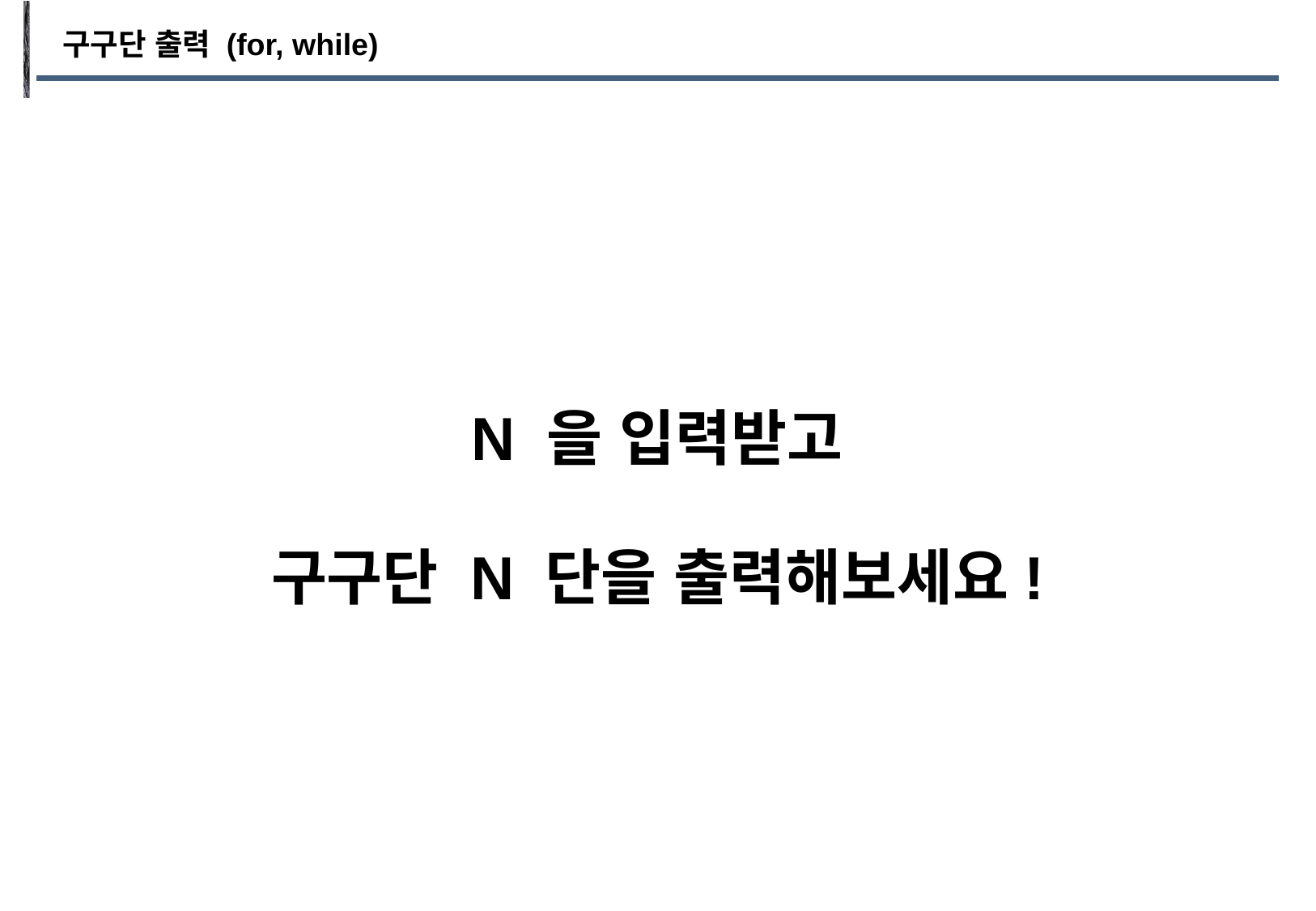

구구단 출력 (for, while)

N 을 입력받고
구구단 N 단을 출력해보세요!